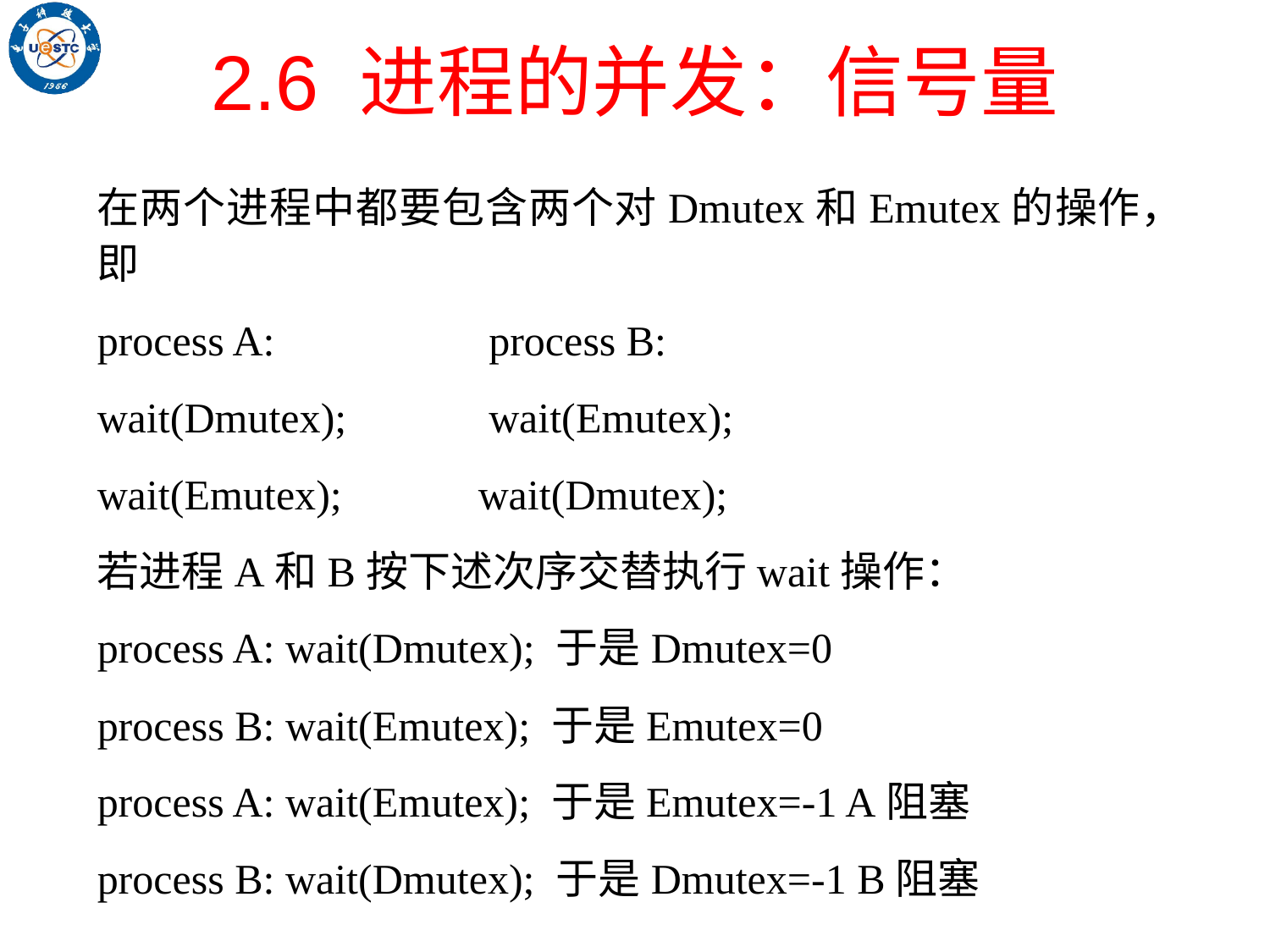

# 2.6 进程的并发：信号量
在两个进程中都要包含两个对Dmutex和Emutex的操作， 即
process A:        	 process B:
wait(Dmutex); 	 wait(Emutex);
wait(Emutex);  	wait(Dmutex);
若进程A和B按下述次序交替执行wait操作：
process A: wait(Dmutex); 于是Dmutex=0
process B: wait(Emutex); 于是Emutex=0
process A: wait(Emutex); 于是Emutex=-1 A阻塞
process B: wait(Dmutex); 于是Dmutex=-1 B阻塞